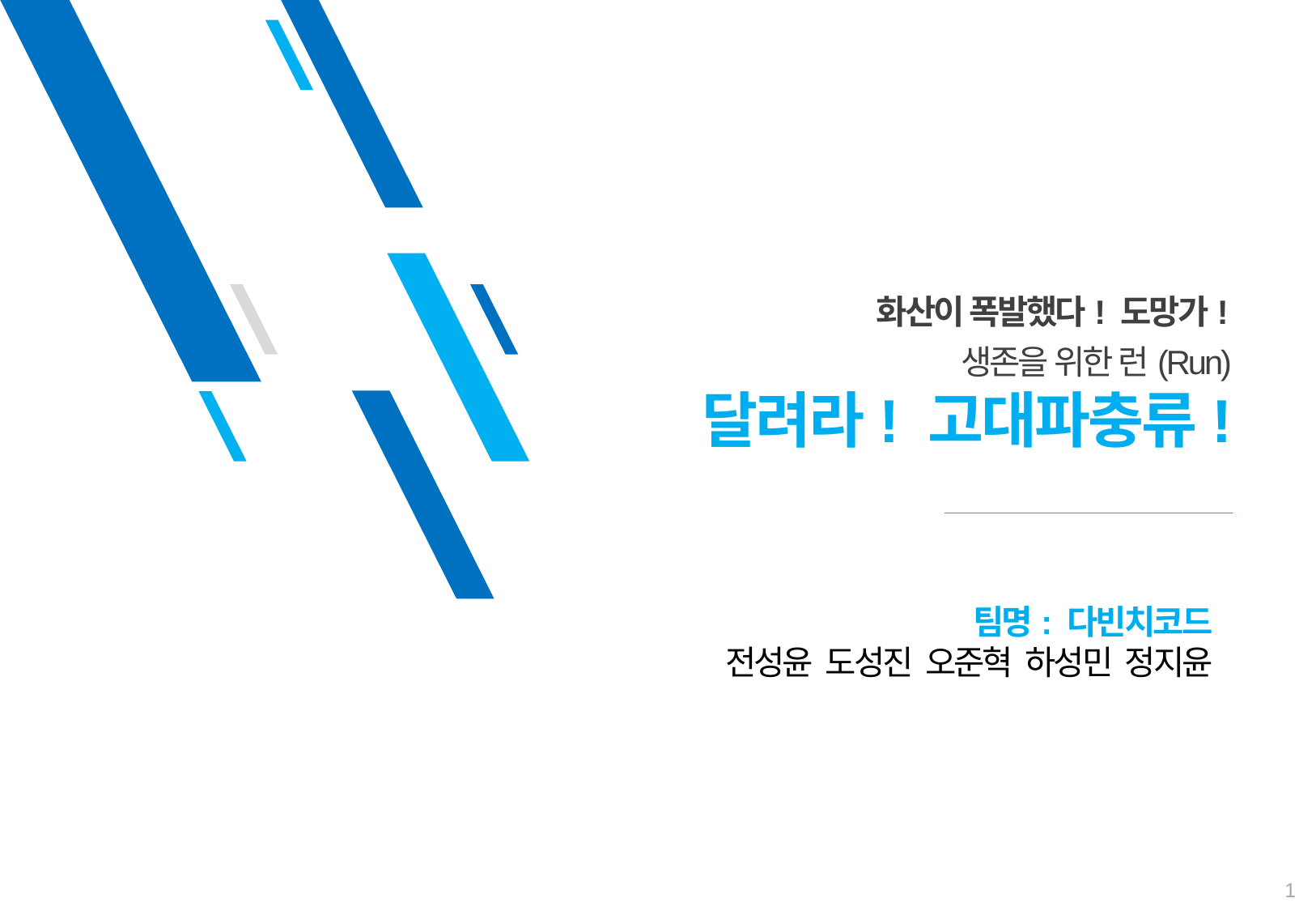

화산이 폭발했다! 도망가!

생존을 위한 런(Run)
달려라! 고대파충류!

팀명: 다빈치코드
전성윤  도성진  오준혁  하성민  정지윤
1